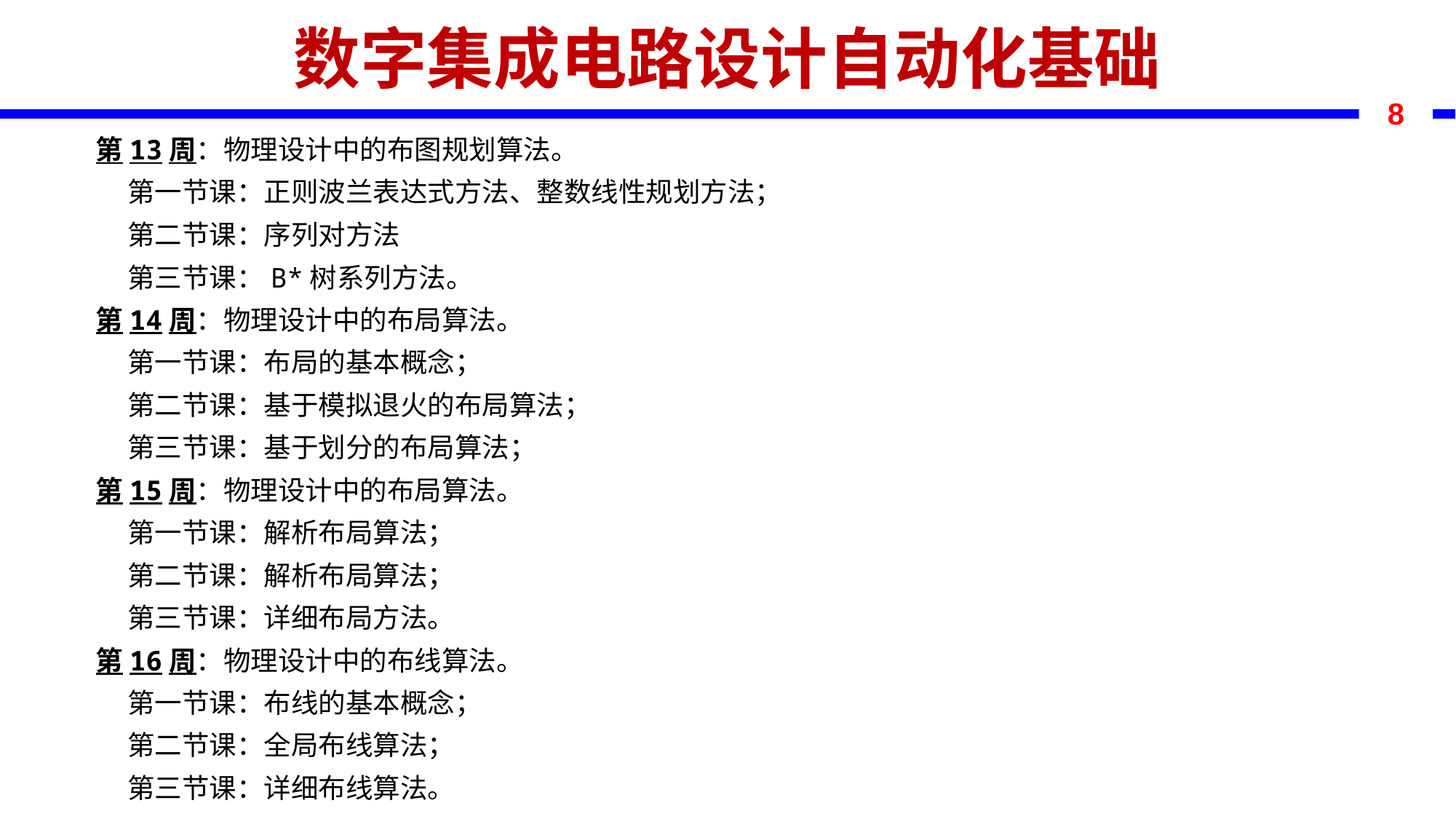

数字集成电路设计自动化基础
8

第13周：物理设计中的布图规划算法。
第一节课：正则波兰表达式方法、整数线性规划方法；
第二节课：序列对方法
第三节课：B*树系列方法。
第14周：物理设计中的布局算法。
第一节课：布局的基本概念；
第二节课：基于模拟退火的布局算法；
第三节课：基于划分的布局算法；
第15周：物理设计中的布局算法。
第一节课：解析布局算法；
第二节课：解析布局算法；
第三节课：详细布局方法。
第16周：物理设计中的布线算法。
第一节课：布线的基本概念；
第二节课：全局布线算法；
第三节课：详细布线算法。